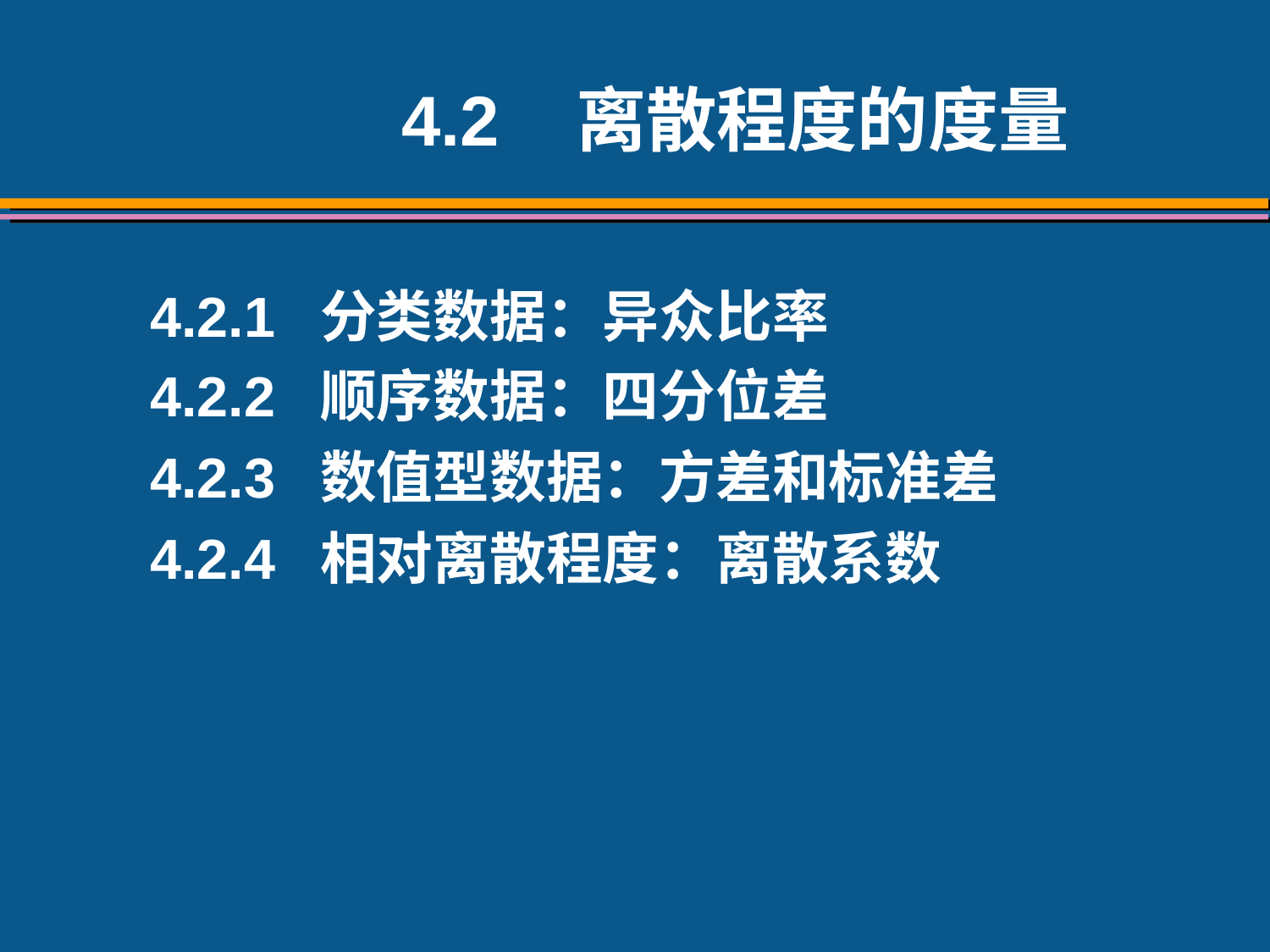

4.2   离散程度的度量
4.2.1  分类数据：异众比率
4.2.2  顺序数据：四分位差
4.2.3  数值型数据：方差和标准差
4.2.4  相对离散程度：离散系数